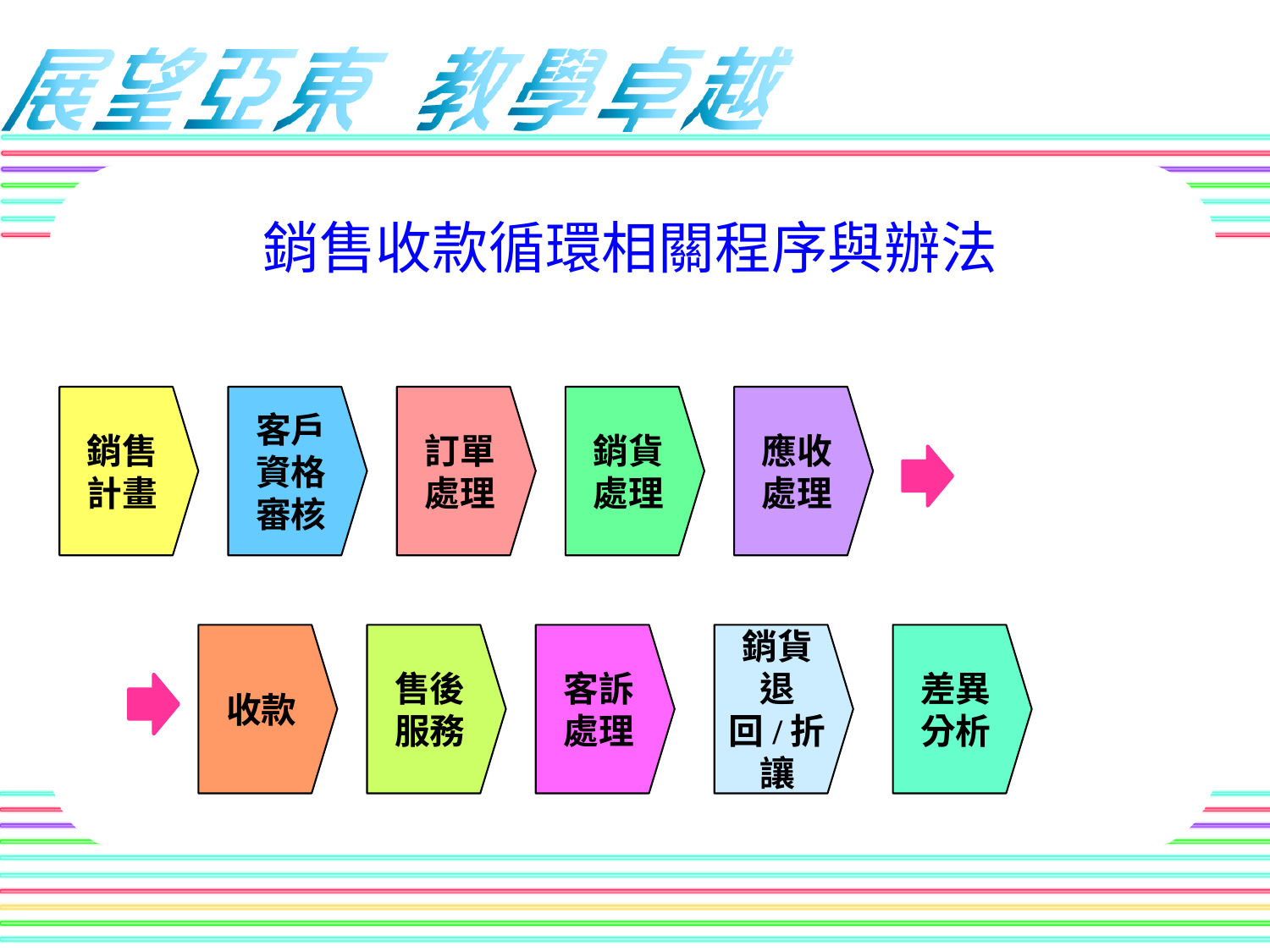

# 銷售收款循環相關程序與辦法
銷售
計畫
客戶資格審核
訂單處理
銷貨處理
應收處理

收款
售後服務
客訴處理
銷貨退回/折讓
差異分析